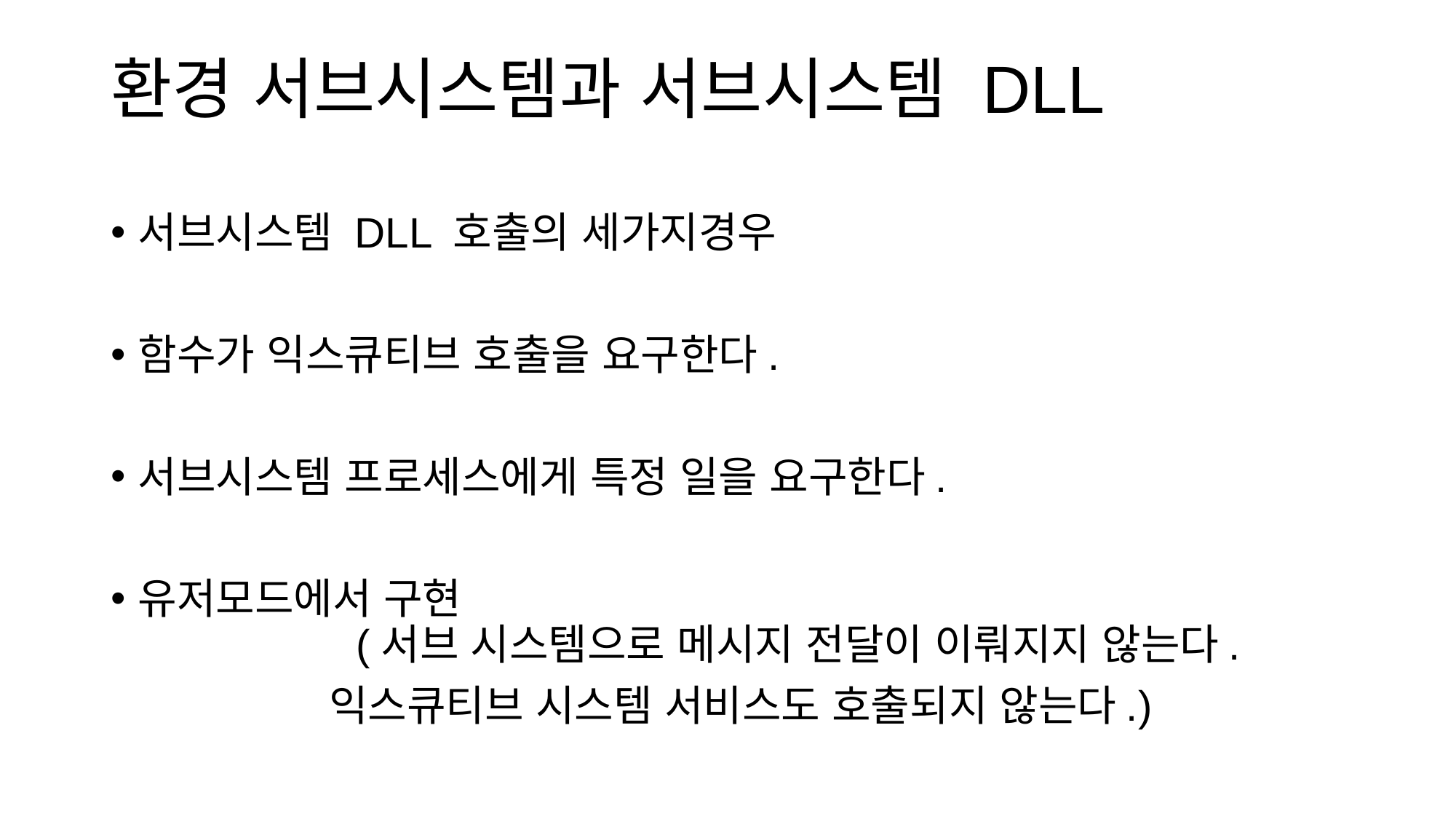

# 환경 서브시스템과 서브시스템 DLL

서브시스템 DLL 호출의 세가지경우

함수가 익스큐티브 호출을 요구한다.

서브시스템 프로세스에게 특정 일을 요구한다.

유저모드에서 구현
		(서브 시스템으로 메시지 전달이 이뤄지지 않는다.
		익스큐티브 시스템 서비스도 호출되지 않는다.)